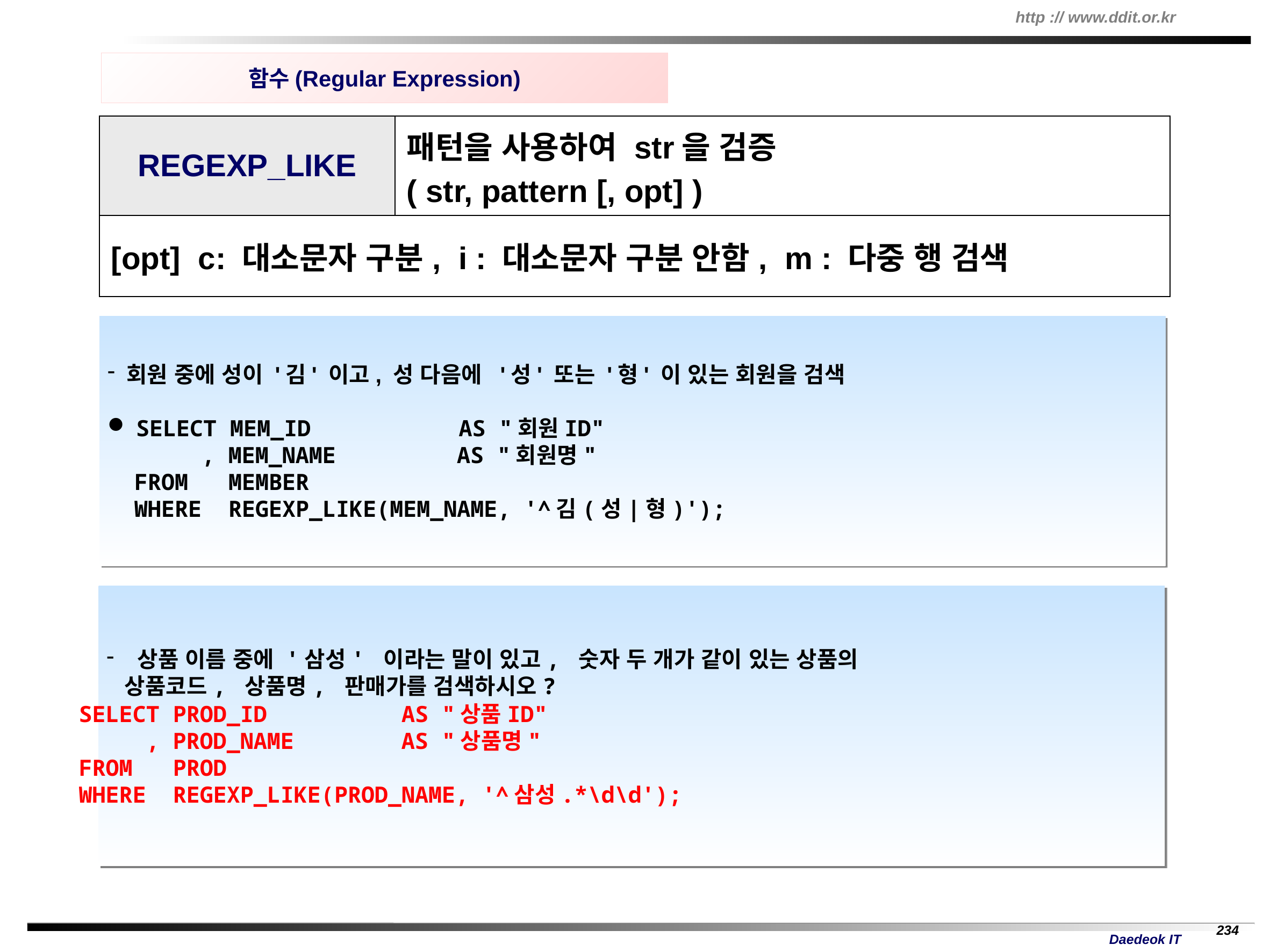

함수(Regular Expression)
| REGEXP\_LIKE | 패턴을 사용하여 str을 검증 ( str, pattern [, opt] ) |
| --- | --- |
| [opt] c: 대소문자 구분, i : 대소문자 구분 안함, m : 다중 행 검색 |  |
회원 중에 성이 '김' 이고, 성 다음에  '성' 또는 '형' 이 있는 회원을 검색

 SELECT MEM_ID           AS "회원ID"
       , MEM_NAME         AS "회원명"
  FROM   MEMBER
  WHERE  REGEXP_LIKE(MEM_NAME, '^김(성|형)');
 상품 이름 중에 '삼성' 이라는 말이 있고, 숫자 두 개가 같이 있는 상품의
  상품코드, 상품명, 판매가를 검색하시오?

SELECT PROD_ID          AS "상품ID"
     , PROD_NAME        AS "상품명"
FROM   PROD
WHERE  REGEXP_LIKE(PROD_NAME, '^삼성.*\d\d');